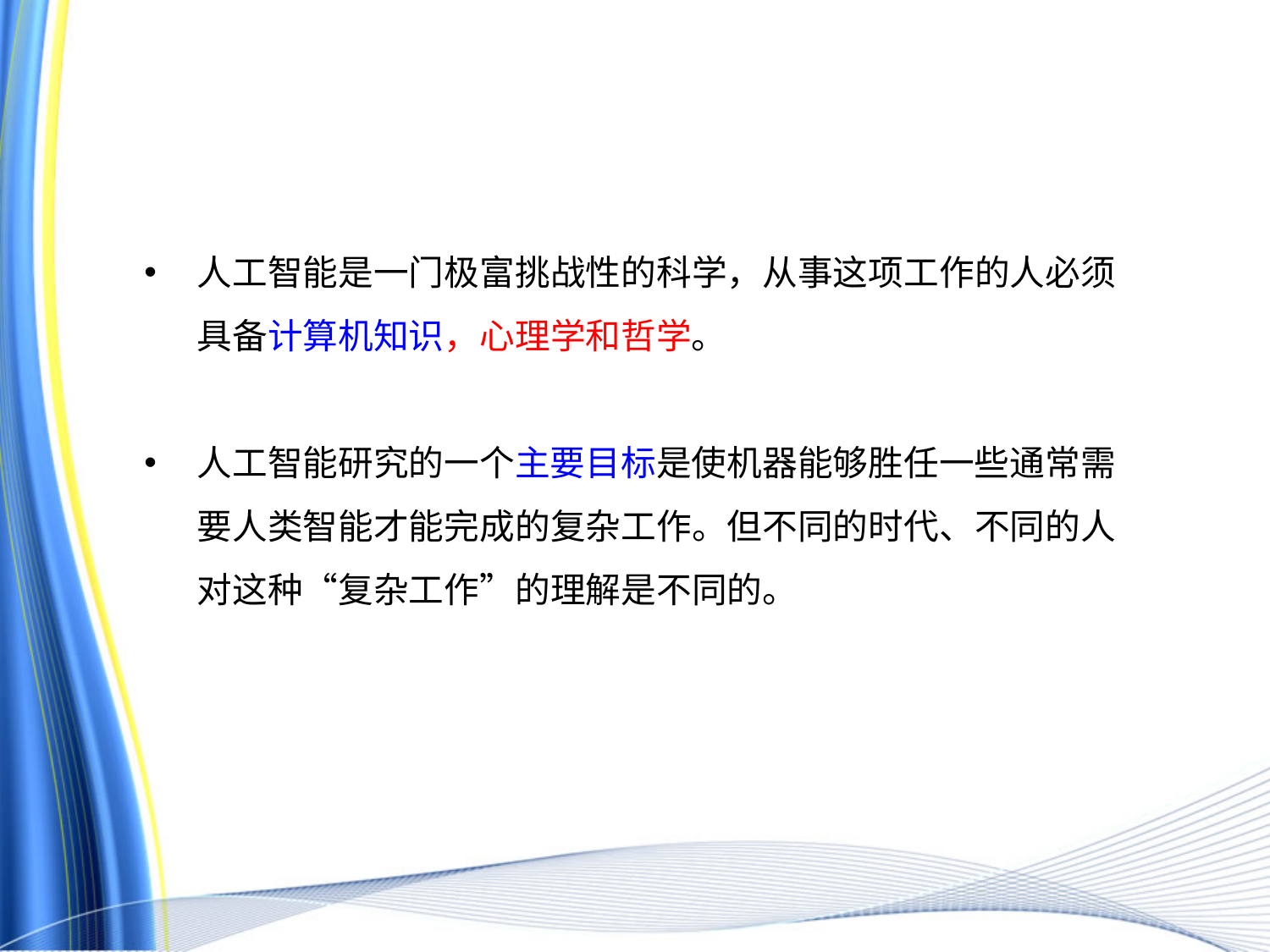

人工智能是一门极富挑战性的科学，从事这项工作的人必须具备计算机知识，心理学和哲学。

人工智能研究的一个主要目标是使机器能够胜任一些通常需要人类智能才能完成的复杂工作。但不同的时代、不同的人对这种“复杂工作”的理解是不同的。